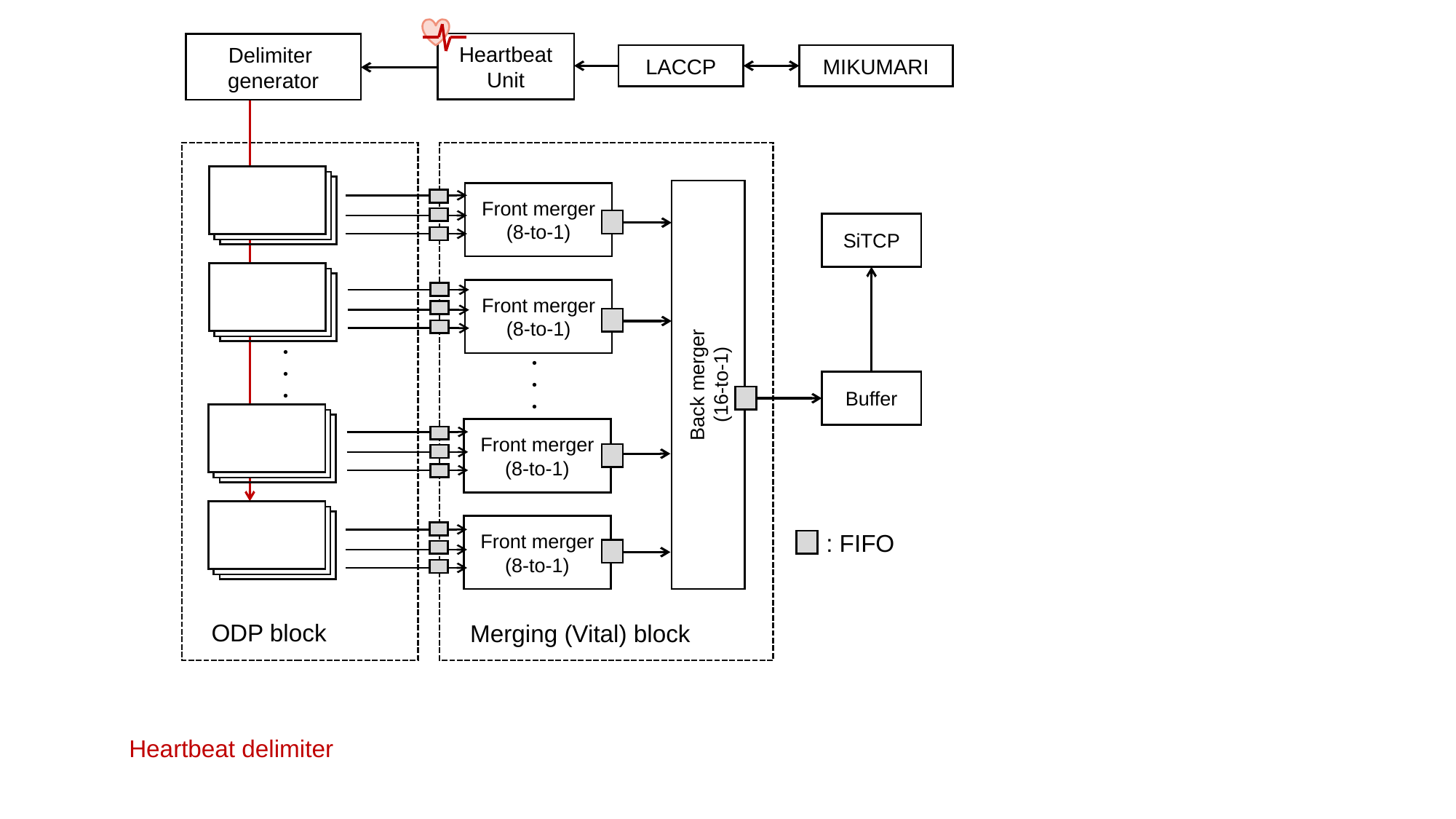

Heartbeat
Unit
Delimiter
generator
LACCP
MIKUMARI

Front merger
(8-to-1)
SiTCP

Front merger
(8-to-1)
・
・
・
・
・
・
Back merger
(16-to-1)
Buffer

Front merger
(8-to-1)

Front merger
(8-to-1)
ODP block
Merging (Vital) block

: FIFO

Heartbeat delimiter